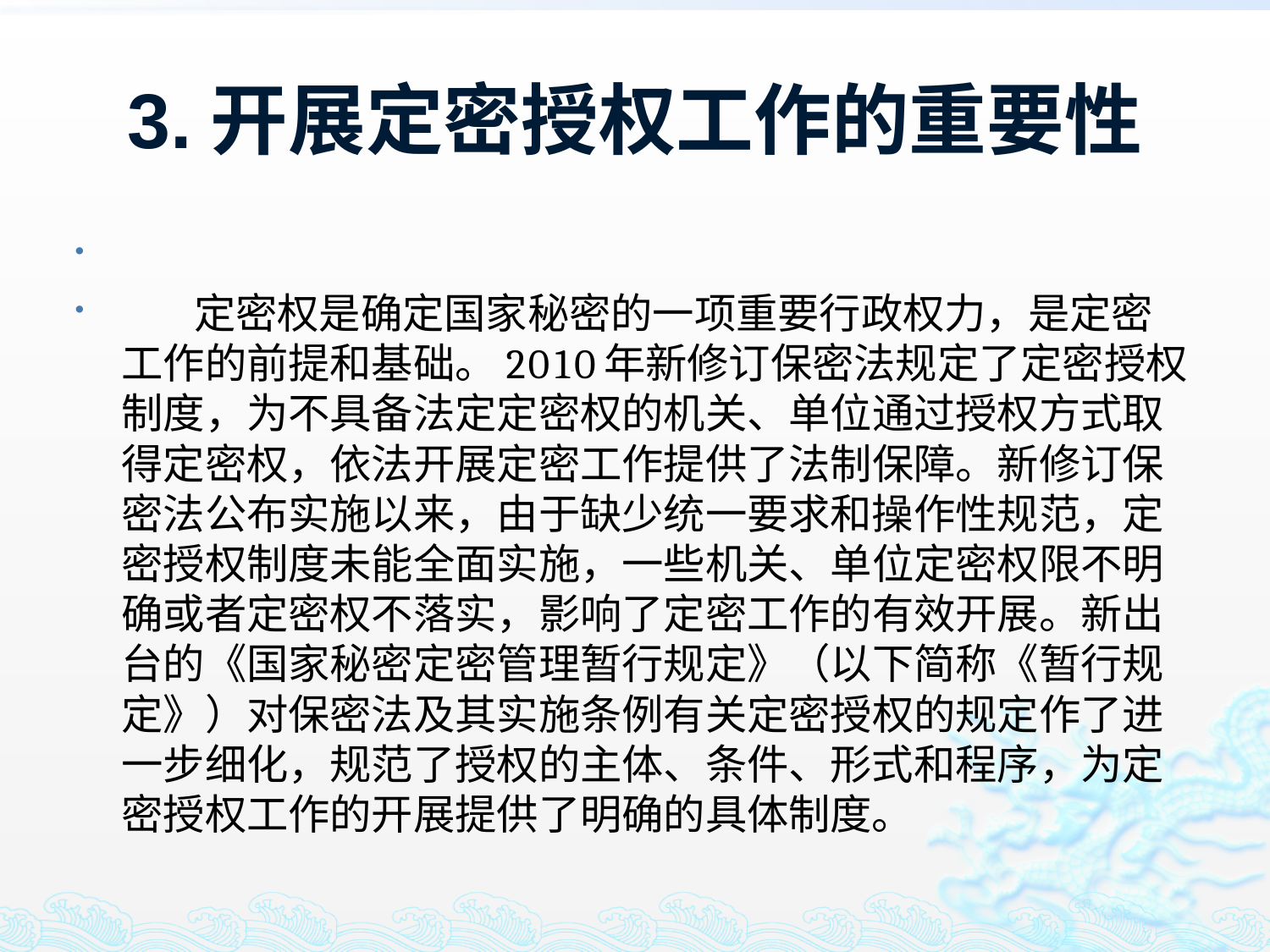

# 3.开展定密授权工作的重要性

       定密权是确定国家秘密的一项重要行政权力，是定密工作的前提和基础。2010年新修订保密法规定了定密授权制度，为不具备法定定密权的机关、单位通过授权方式取得定密权，依法开展定密工作提供了法制保障。新修订保密法公布实施以来，由于缺少统一要求和操作性规范，定密授权制度未能全面实施，一些机关、单位定密权限不明确或者定密权不落实，影响了定密工作的有效开展。新出台的《国家秘密定密管理暂行规定》（以下简称《暂行规定》）对保密法及其实施条例有关定密授权的规定作了进一步细化，规范了授权的主体、条件、形式和程序，为定密授权工作的开展提供了明确的具体制度。